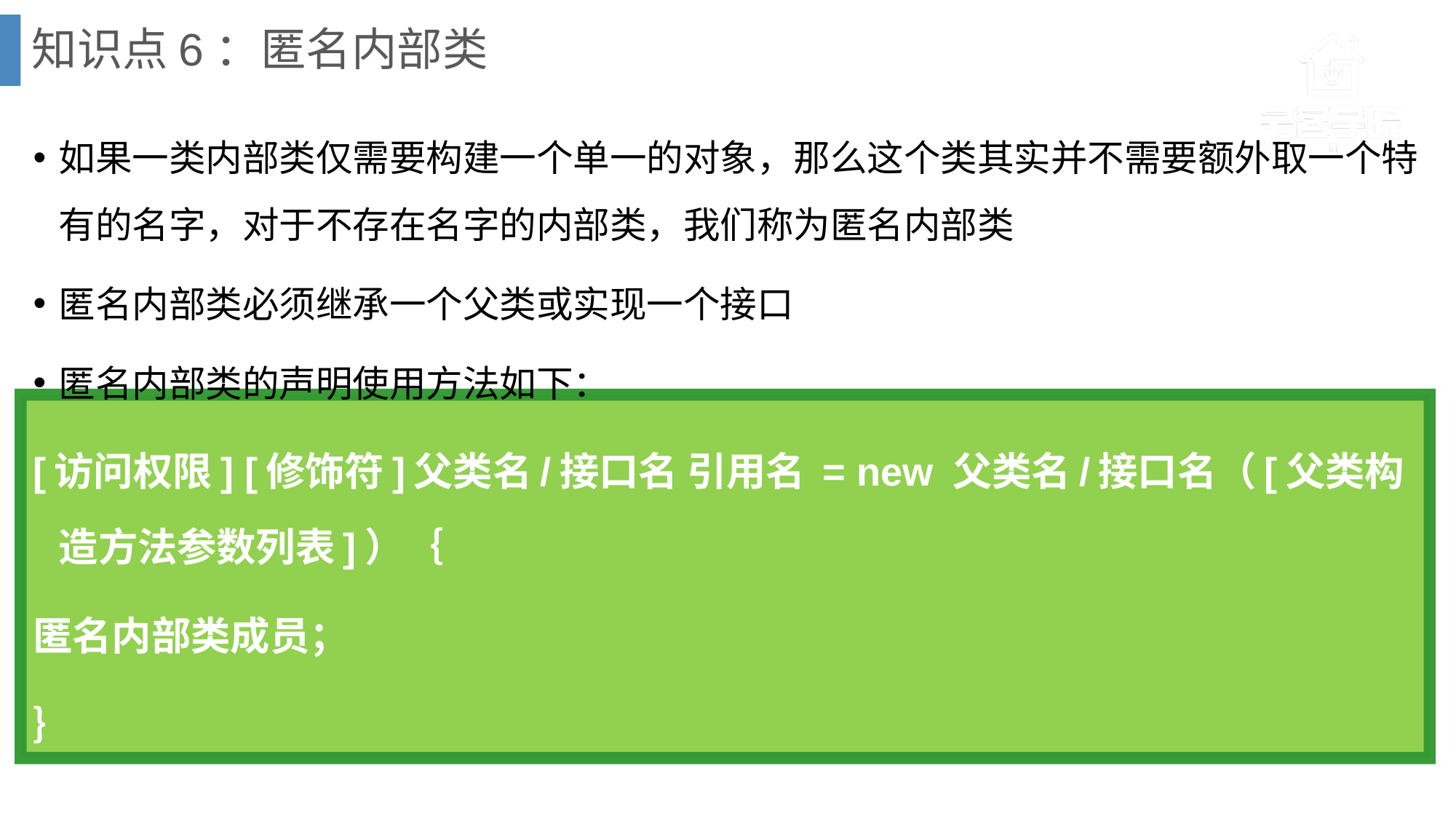

# 知识点6：匿名内部类
如果一类内部类仅需要构建一个单一的对象，那么这个类其实并不需要额外取一个特有的名字，对于不存在名字的内部类，我们称为匿名内部类
匿名内部类必须继承一个父类或实现一个接口
匿名内部类的声明使用方法如下：
[访问权限] [修饰符]父类名/接口名 引用名 = new 父类名/接口名（[父类构造方法参数列表]）｛
匿名内部类成员；
｝